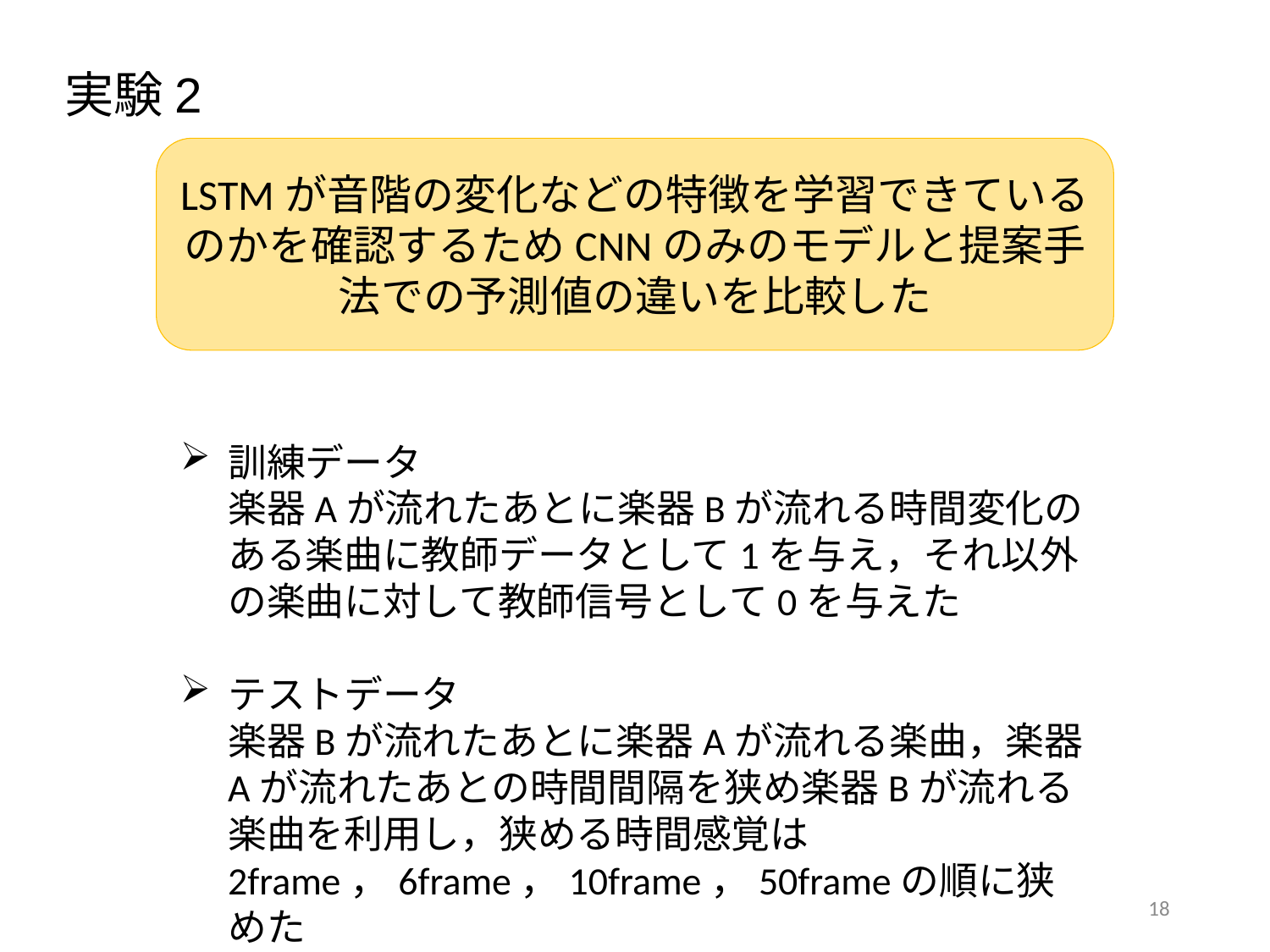

実験2
LSTMが音階の変化などの特徴を学習できているのかを確認するためCNNのみのモデルと提案手法での予測値の違いを比較した
訓練データ
楽器Aが流れたあとに楽器Bが流れる時間変化のある楽曲に教師データとして1を与え，それ以外の楽曲に対して教師信号として0を与えた

テストデータ
楽器Bが流れたあとに楽器Aが流れる楽曲，楽器Aが流れたあとの時間間隔を狭め楽器Bが流れる楽曲を利用し，狭める時間感覚は2frame，6frame，10frame，50frameの順に狭めた
18